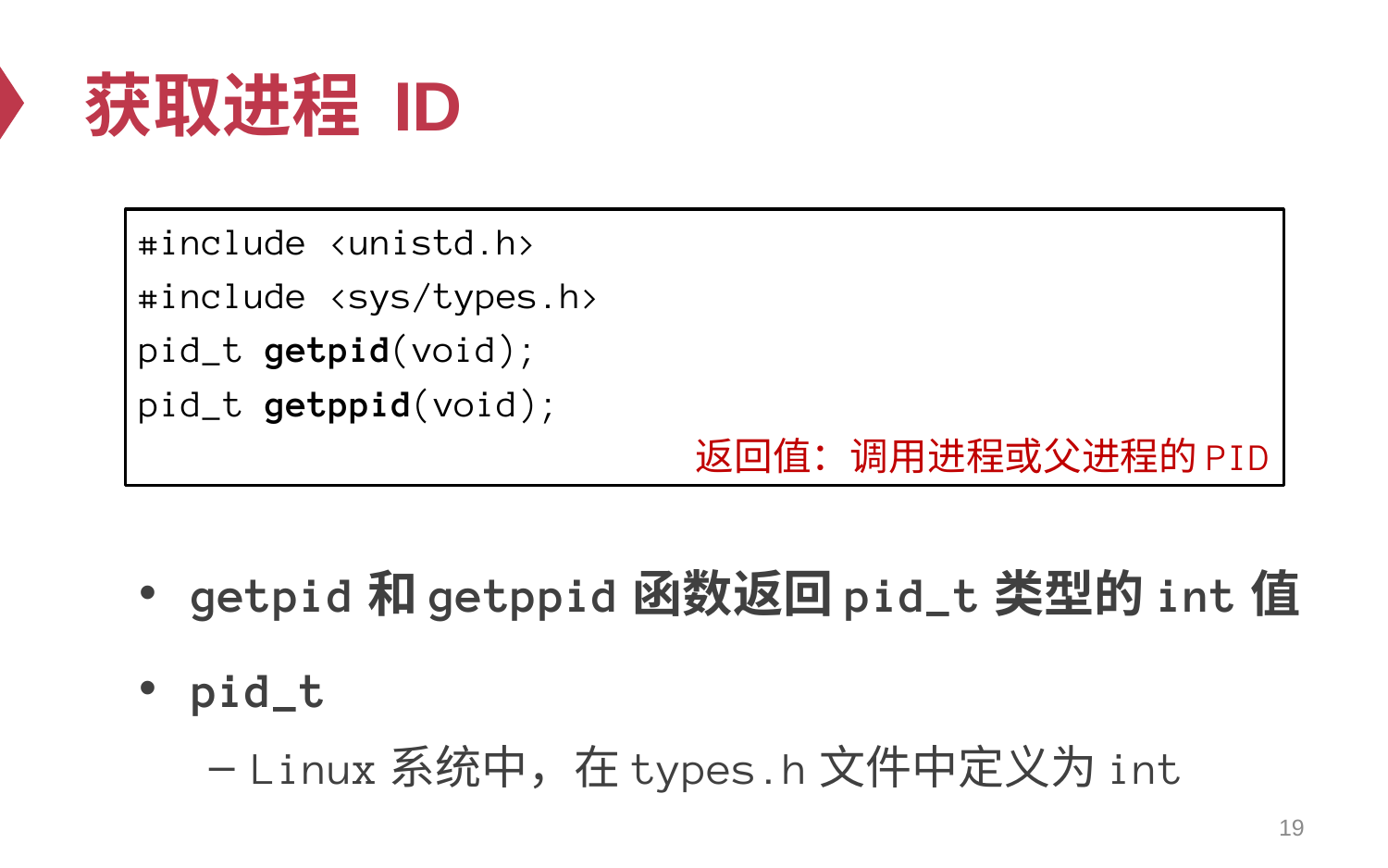

# 获取进程 ID
#include <unistd.h>
#include <sys/types.h>
pid_t getpid(void);
pid_t getppid(void);
返回值：调用进程或父进程的PID
getpid和getppid函数返回pid_t类型的int值
pid_t
Linux系统中，在types.h文件中定义为int
19